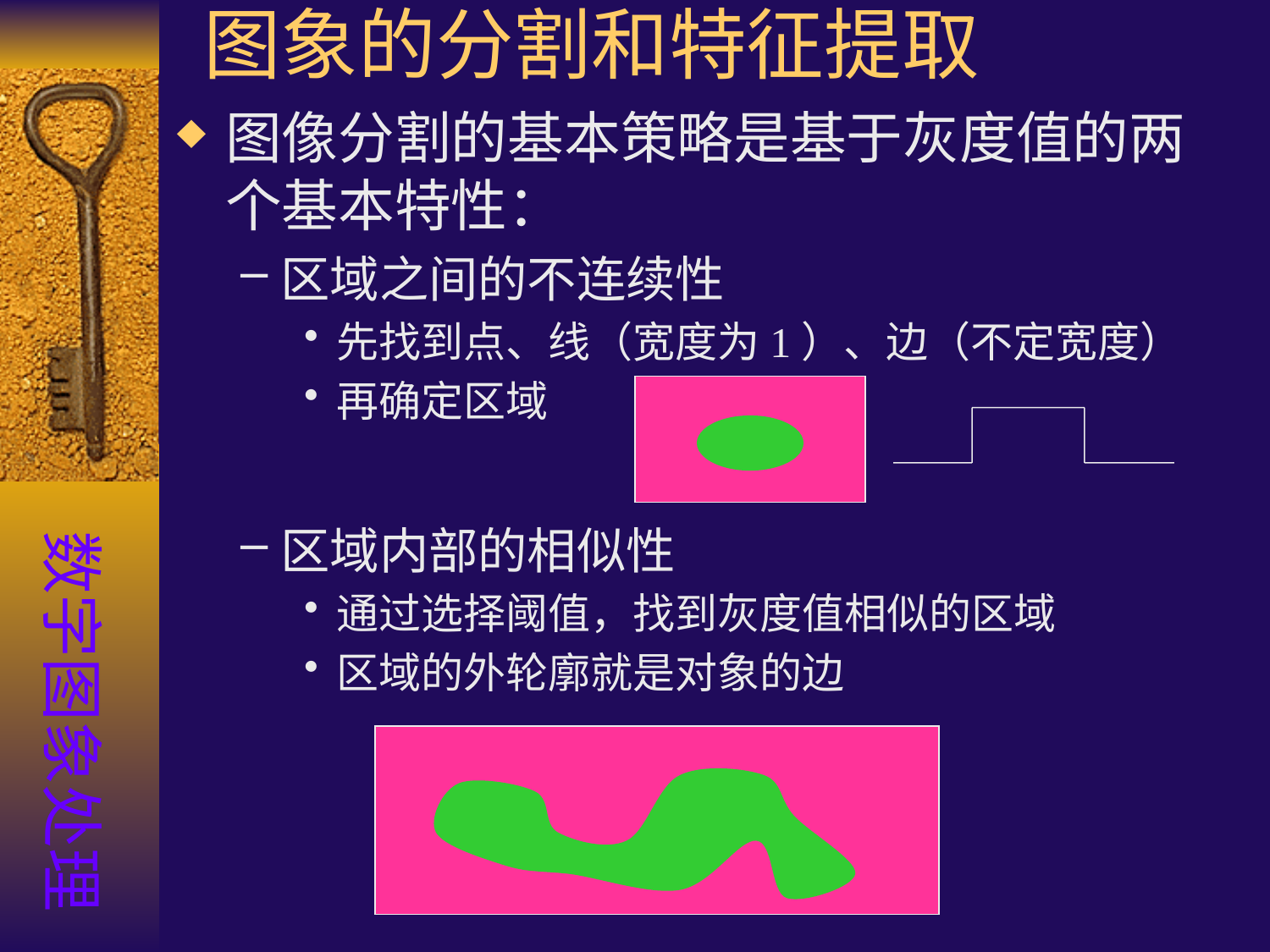

# 图象的分割和特征提取
图像分割的基本策略是基于灰度值的两个基本特性：
区域之间的不连续性
先找到点、线（宽度为1）、边（不定宽度）
再确定区域

区域内部的相似性
通过选择阈值，找到灰度值相似的区域
区域的外轮廓就是对象的边

数字图象处理